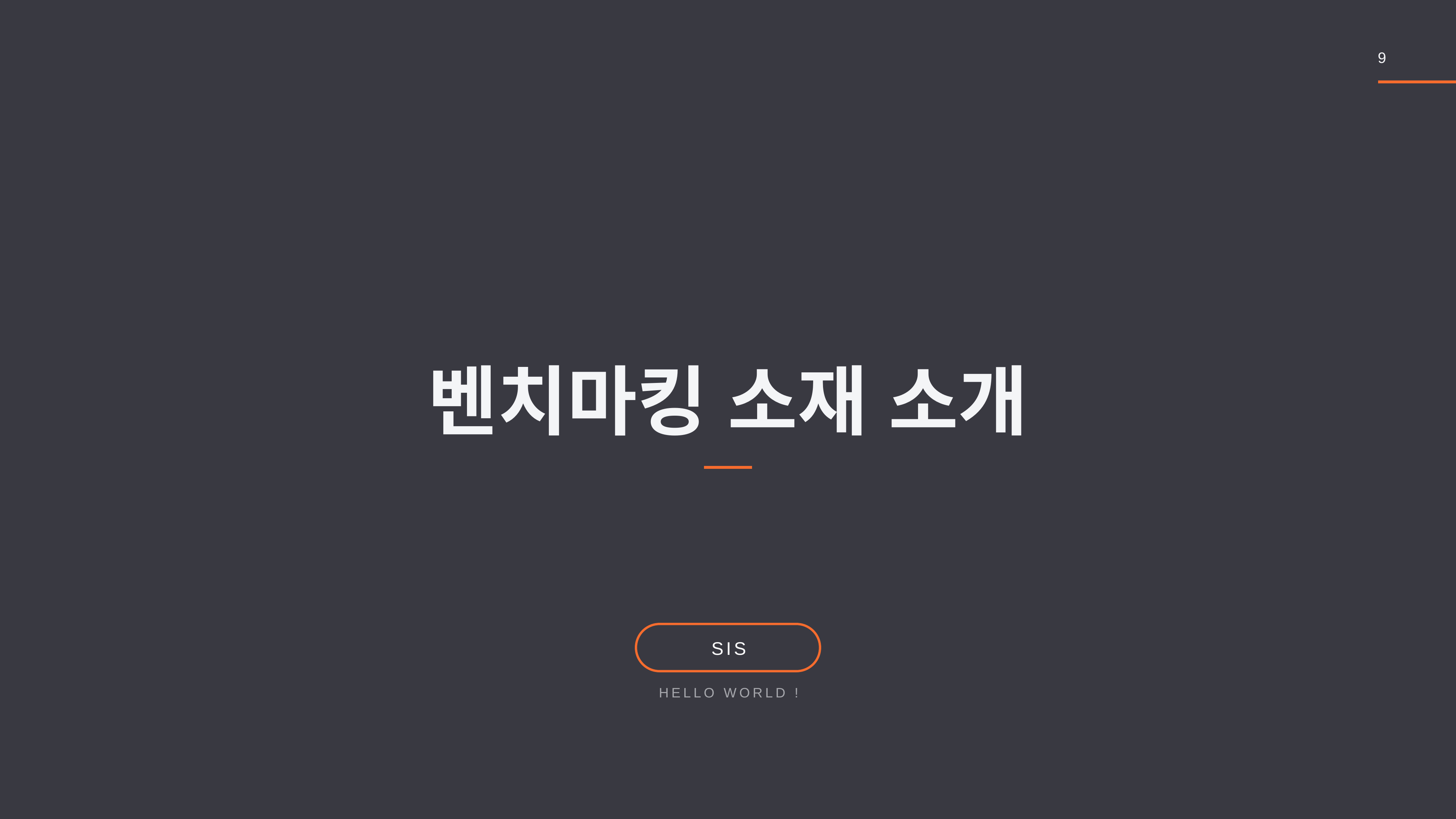

9
벤치마킹 소재 소개

SIS
Hello World !